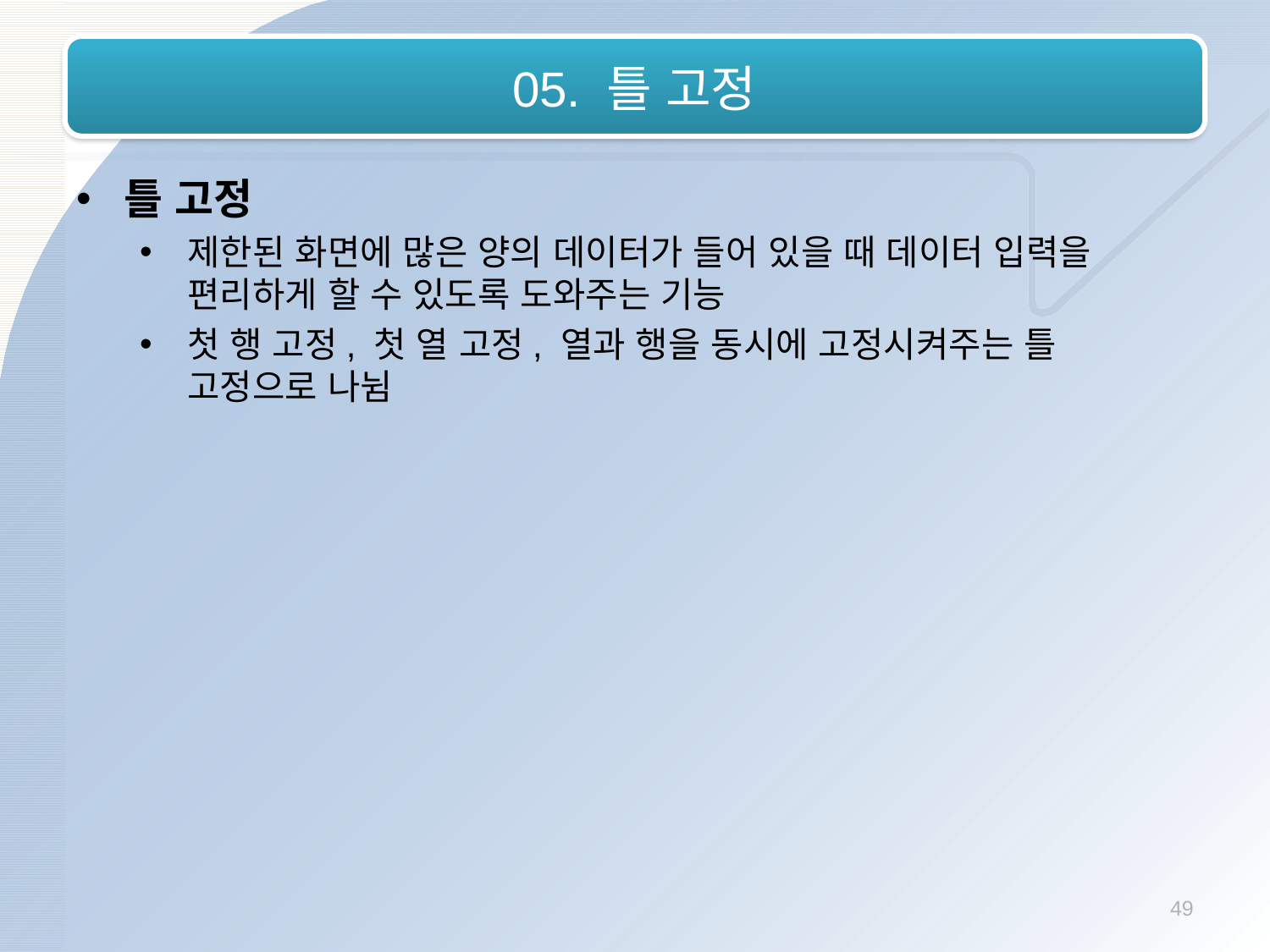

# 05. 틀 고정
틀 고정
제한된 화면에 많은 양의 데이터가 들어 있을 때 데이터 입력을 편리하게 할 수 있도록 도와주는 기능
첫 행 고정, 첫 열 고정, 열과 행을 동시에 고정시켜주는 틀 고정으로 나뉨
49